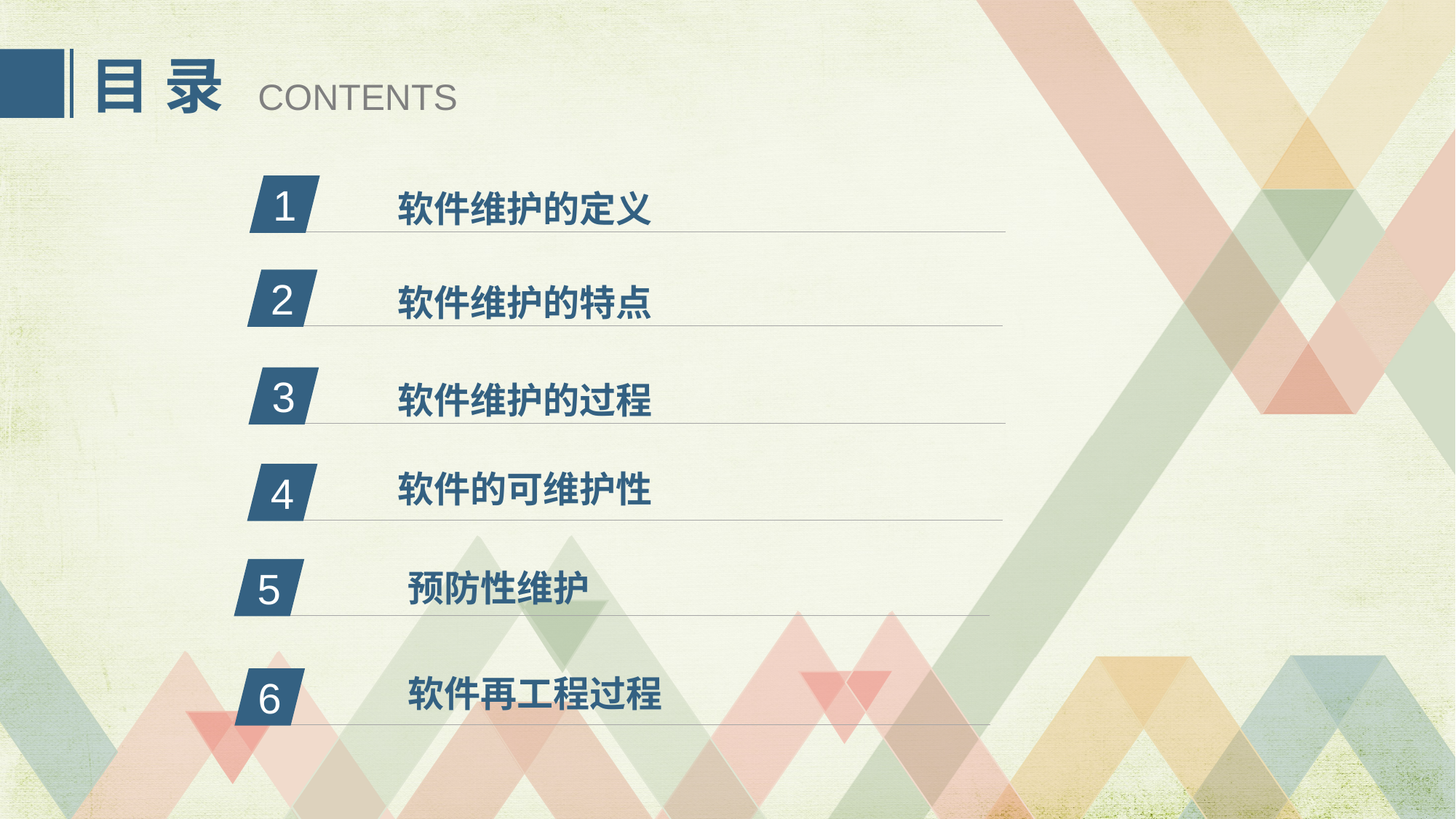

目 录

CONTENTS

1

软件维护的定义

2

软件维护的特点

软件维护的过程
3

软件的可维护性
4

5

预防性维护

6

软件再工程过程